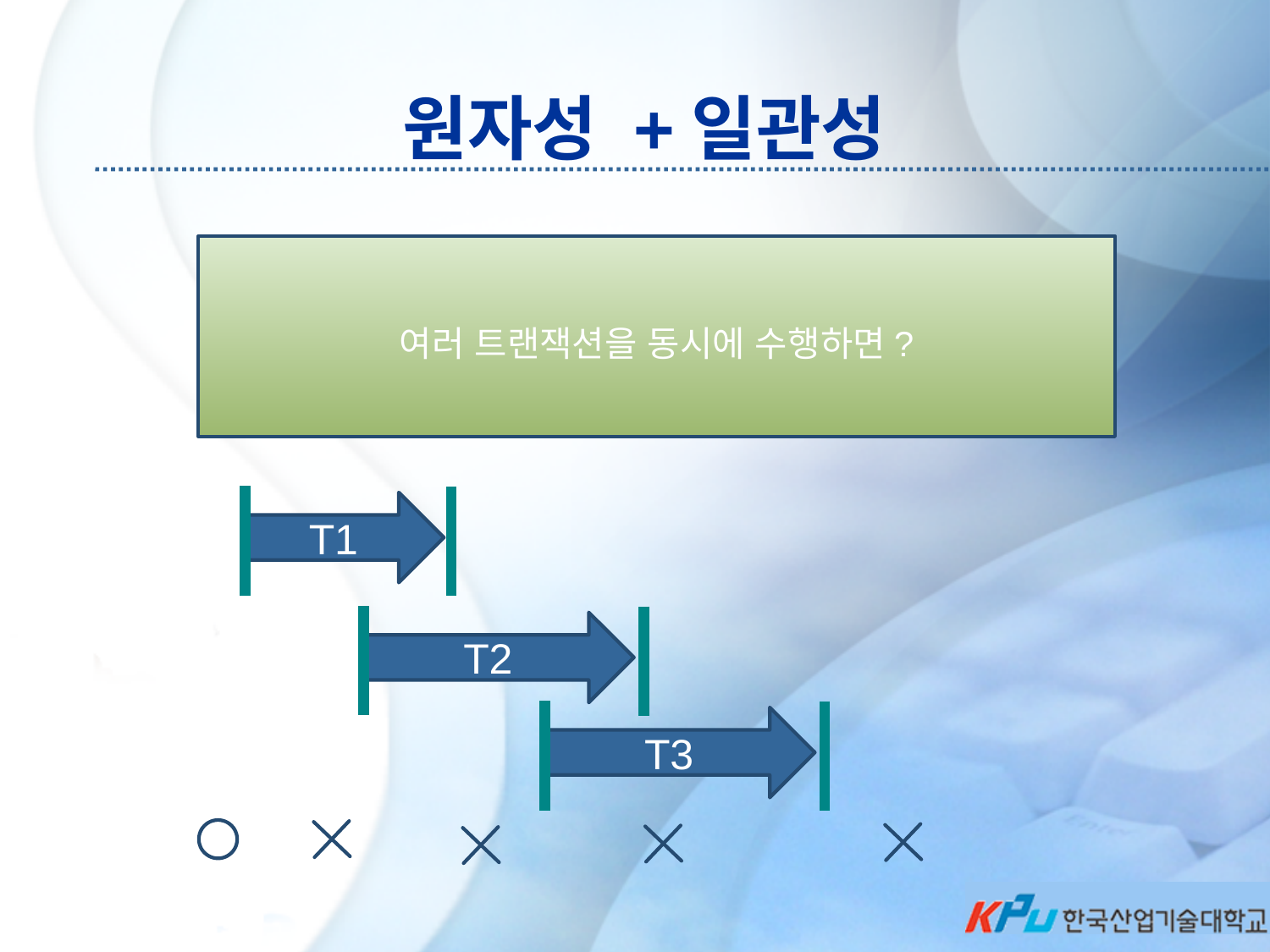

# 원자성 +일관성
여러 트랜잭션을 동시에 수행하면?
T1
T2
T3